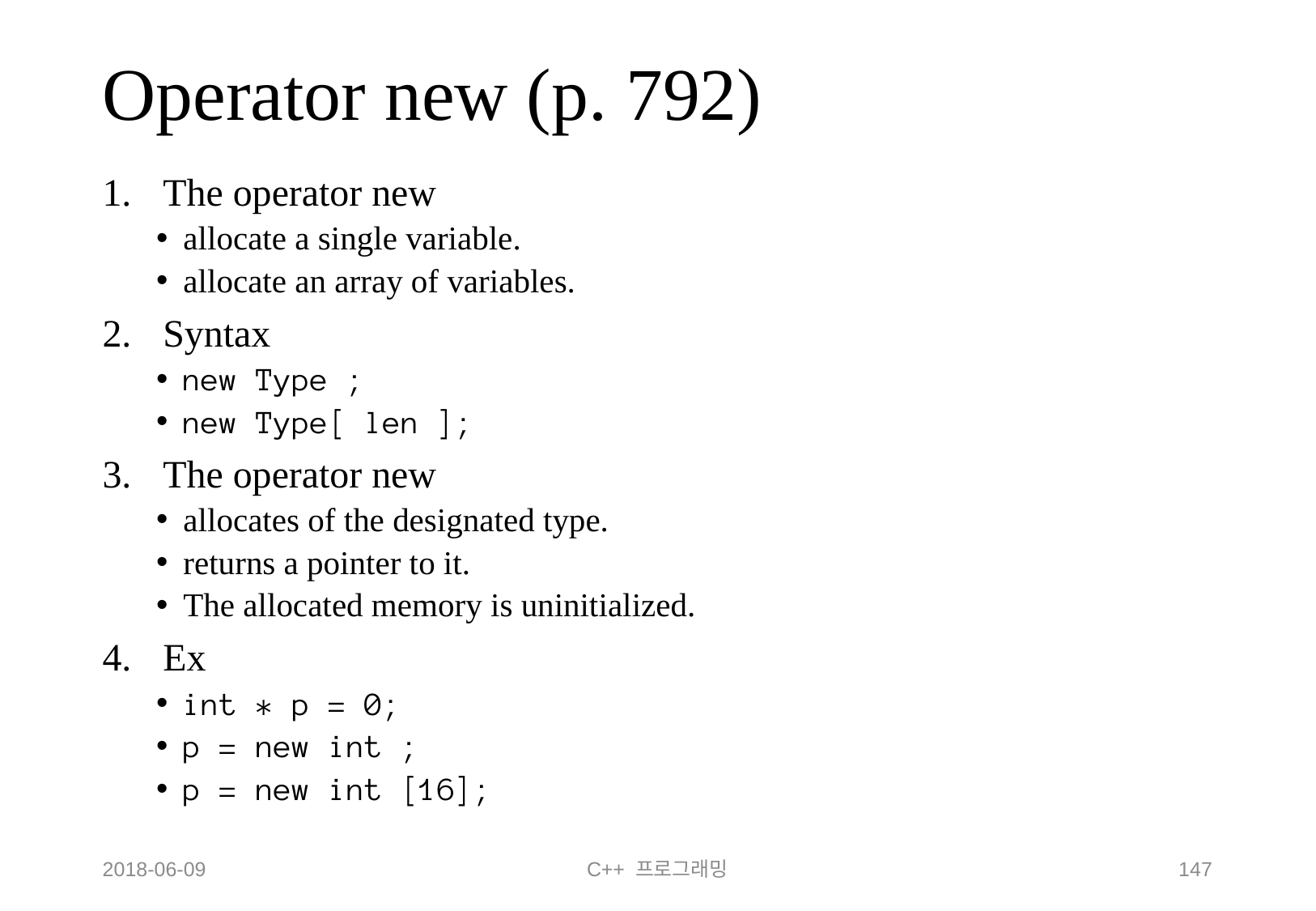

# Operator new (p. 792)
The operator new
allocate a single variable.
allocate an array of variables.
Syntax
new Type ;
new Type[ len ];
The operator new
allocates of the designated type.
returns a pointer to it.
The allocated memory is uninitialized.
Ex
int * p = 0;
p = new int ;
p = new int [16];
2018-06-09
C++ 프로그래밍
147